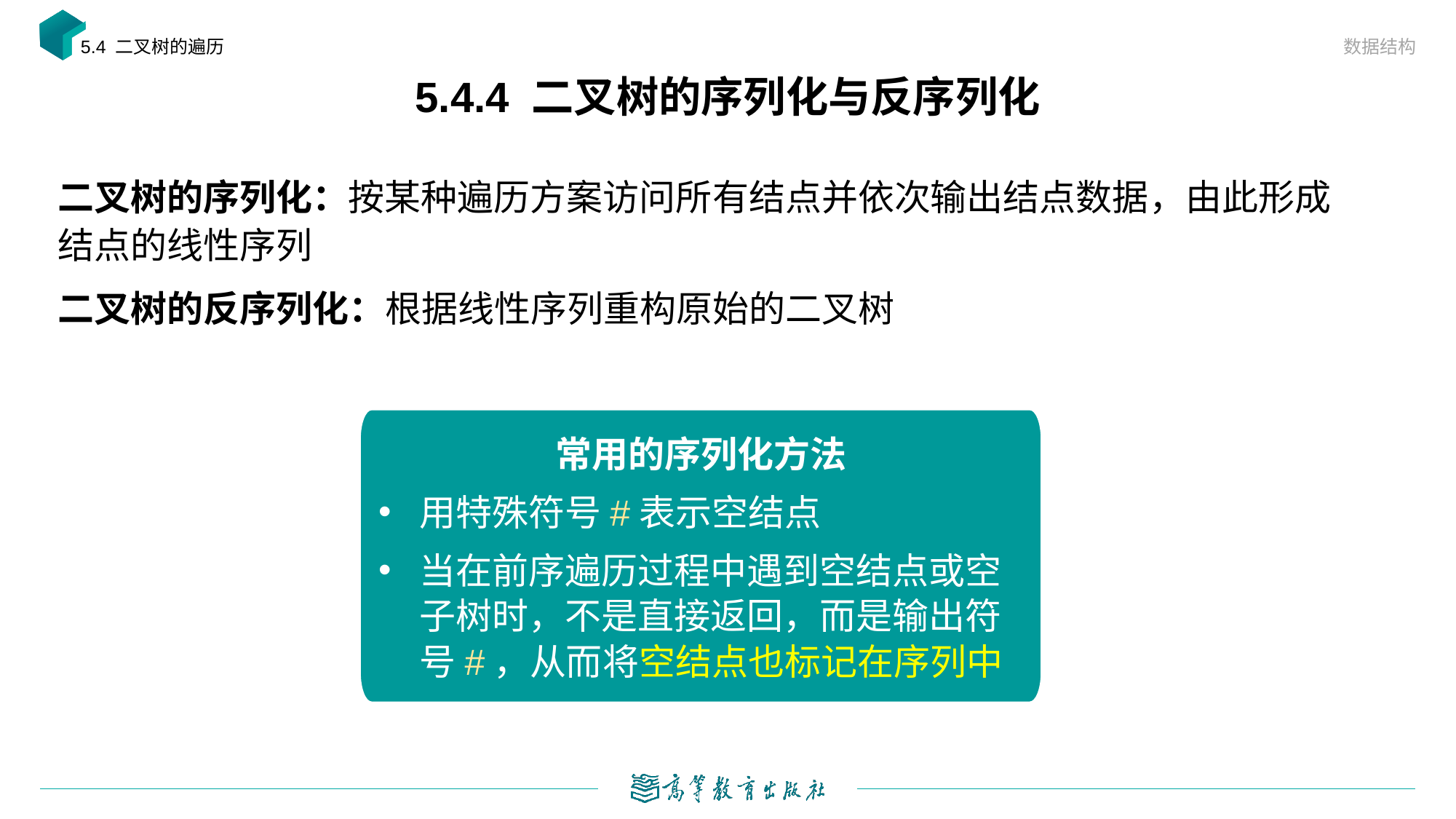

数据结构
5.4 二叉树的遍历
# 5.4.4 二叉树的序列化与反序列化
二叉树的序列化：按某种遍历方案访问所有结点并依次输出结点数据，由此形成结点的线性序列
二叉树的反序列化：根据线性序列重构原始的二叉树

常用的序列化方法
用特殊符号#表示空结点
当在前序遍历过程中遇到空结点或空子树时，不是直接返回，而是输出符号#，从而将空结点也标记在序列中